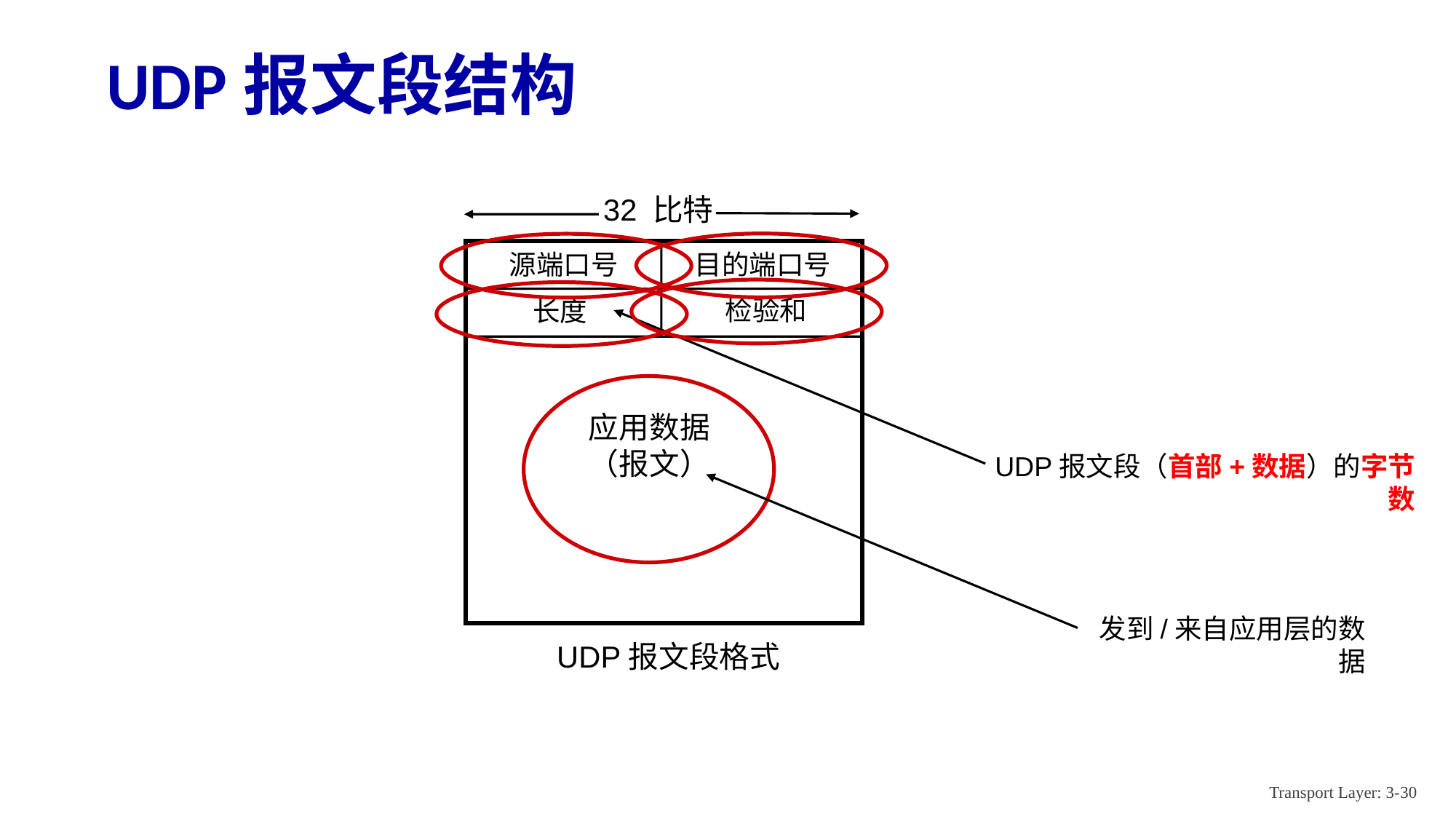

# UDP报文段结构
32 比特

源端口号
目的端口号

检验和

长度

应用数据
（报文）
UDP报文段（首部+数据）的字节数

发到/来自应用层的数据
UDP报文段格式
Transport Layer: 3-30